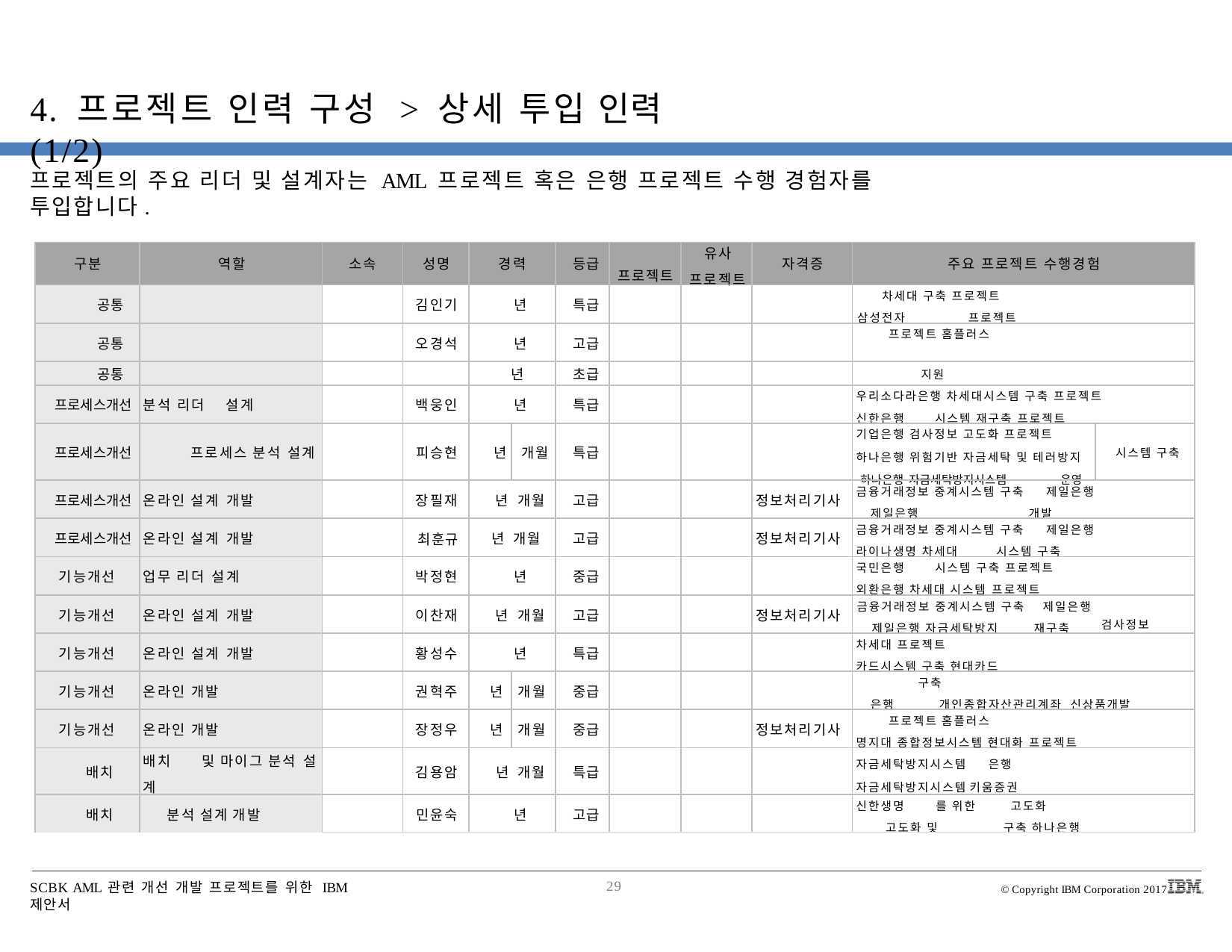

# 4. 프로젝트 인력 구성 > 상세 투입 인력(1/2)

프로젝트의 주요 리더 및 설계자는 AML 프로젝트 혹은 은행 프로젝트 수행 경험자를 투입합니다.
| 구분 | 역할 | 소속 | 성명 | 경력 |  | 등급 | 프로젝트 | 유사 프로젝트 | 자격증 | 주요 프로젝트 수행경험 |  |
| --- | --- | --- | --- | --- | --- | --- | --- | --- | --- | --- | --- |
| 공통 |  |  | 김인기 | 년 |  | 특급 |  |  |  | 차세대 구축 프로젝트 삼성전자 프로젝트 |  |
| 공통 |  |  | 오경석 | 년 |  | 고급 |  |  |  | 프로젝트 홈플러스 |  |
| 공통 |  |  |  | 년 |  | 초급 |  |  |  | 지원 |  |
| 프로세스개선 | 분석 리더 설계 |  | 백웅인 | 년 |  | 특급 |  |  |  | 우리소다라은행 차세대시스템 구축 프로젝트 신한은행 시스템 재구축 프로젝트 |  |
| 프로세스개선 | 프로세스 분석 설계 |  | 피승현 | 년 | 개월 | 특급 |  |  |  | 기업은행 검사정보 고도화 프로젝트 하나은행 위험기반 자금세탁 및 테러방지 하나은행 자금세탁방지시스템 운영 | 시스템 구축 |
| 프로세스개선 | 온라인 설계 개발 |  | 장필재 | 년 개월 |  | 고급 |  |  | 정보처리기사 | 금융거래정보 중계시스템 구축 제일은행 제일은행 개발 |  |
| 프로세스개선 | 온라인 설계 개발 |  | 최훈규 | 년 개월 |  | 고급 |  |  | 정보처리기사 | 금융거래정보 중계시스템 구축 제일은행 라이나생명 차세대 시스템 구축 |  |
| 기능개선 | 업무 리더 설계 |  | 박정현 | 년 |  | 중급 |  |  |  | 국민은행 시스템 구축 프로젝트 외환은행 차세대 시스템 프로젝트 |  |
| 기능개선 | 온라인 설계 개발 |  | 이찬재 | 년 개월 |  | 고급 |  |  | 정보처리기사 | 금융거래정보 중계시스템 구축 제일은행 제일은행 자금세탁방지 재구축 | 검사정보 |
| 기능개선 | 온라인 설계 개발 |  | 황성수 | 년 |  | 특급 |  |  |  | 차세대 프로젝트 카드시스템 구축 현대카드 |  |
| 기능개선 | 온라인 개발 |  | 권혁주 | 년 | 개월 | 중급 |  |  |  | 구축 은행 개인종합자산관리계좌 신상품개발 |  |
| 기능개선 | 온라인 개발 |  | 장정우 | 년 | 개월 | 중급 |  |  | 정보처리기사 | 프로젝트 홈플러스 명지대 종합정보시스템 현대화 프로젝트 |  |
| 배치 | 배치 및 마이그 분석 설 계 |  | 김용암 | 년 개월 |  | 특급 |  |  |  | 자금세탁방지시스템 은행 자금세탁방지시스템 키움증권 |  |
| 배치 | 분석 설계 개발 |  | 민윤숙 | 년 |  | 고급 |  |  |  | 신한생명 를 위한 고도화 고도화 및 구축 하나은행 |  |

채훈규

SCBK AML 관련 개선 개발 프로젝트를 위한 IBM 제안서
29

© Copyright IBM Corporation 2017